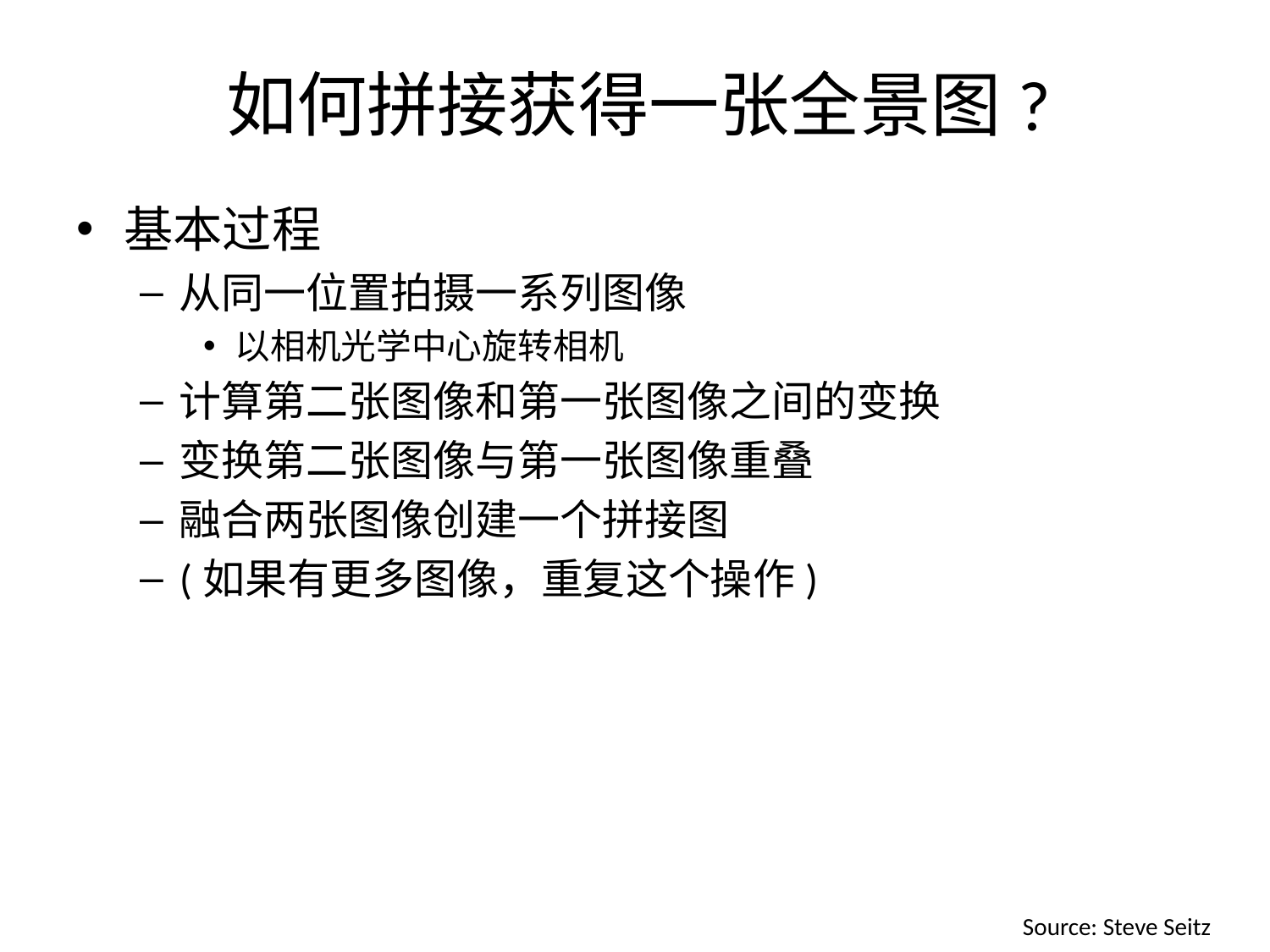

# 如何拼接获得一张全景图?
基本过程
从同一位置拍摄一系列图像
以相机光学中心旋转相机
计算第二张图像和第一张图像之间的变换
变换第二张图像与第一张图像重叠
融合两张图像创建一个拼接图
(如果有更多图像，重复这个操作)

Source: Steve Seitz